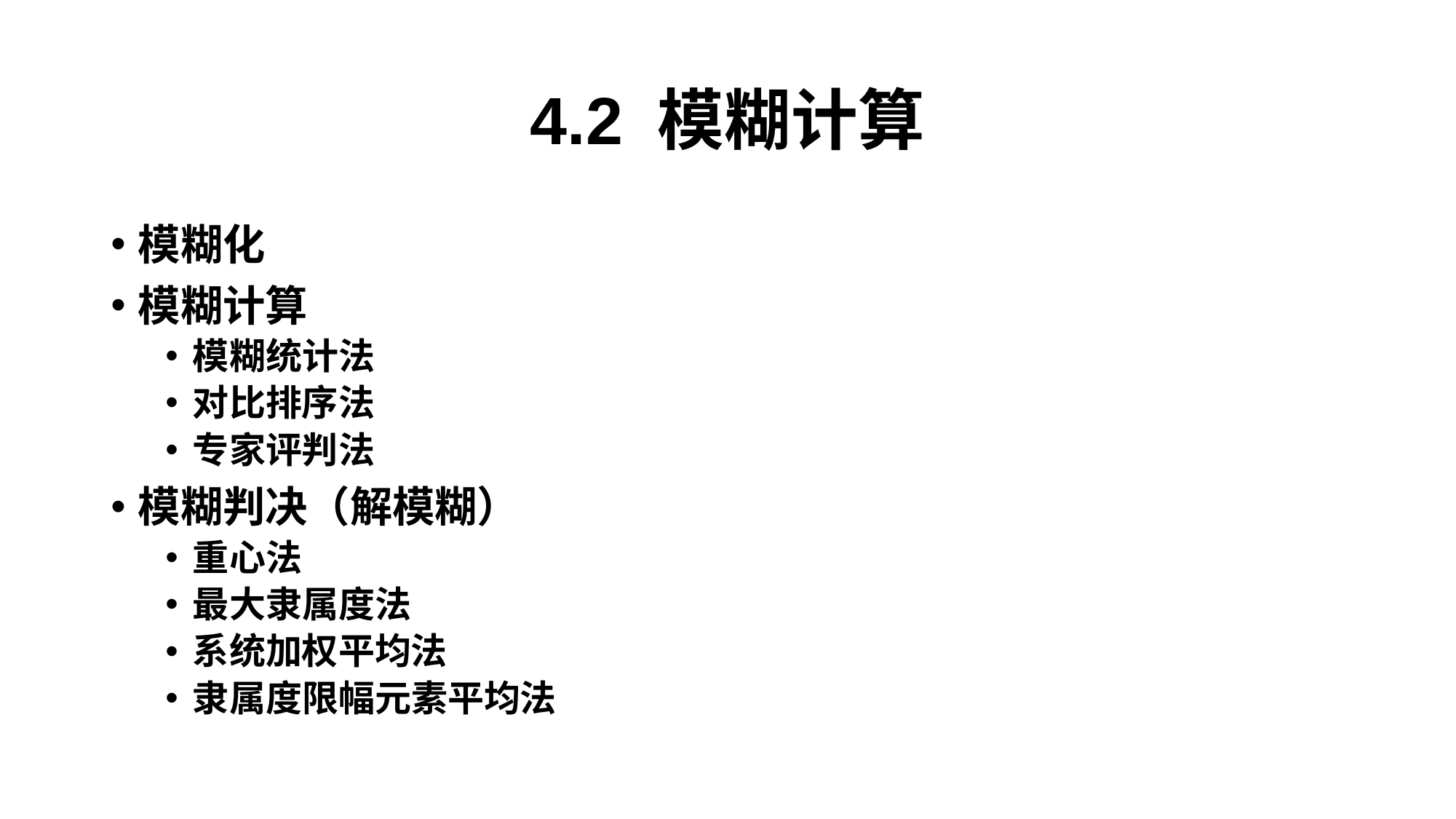

# 4.2 模糊计算
模糊化
模糊计算
模糊统计法
对比排序法
专家评判法
模糊判决（解模糊）
重心法
最大隶属度法
系统加权平均法
隶属度限幅元素平均法